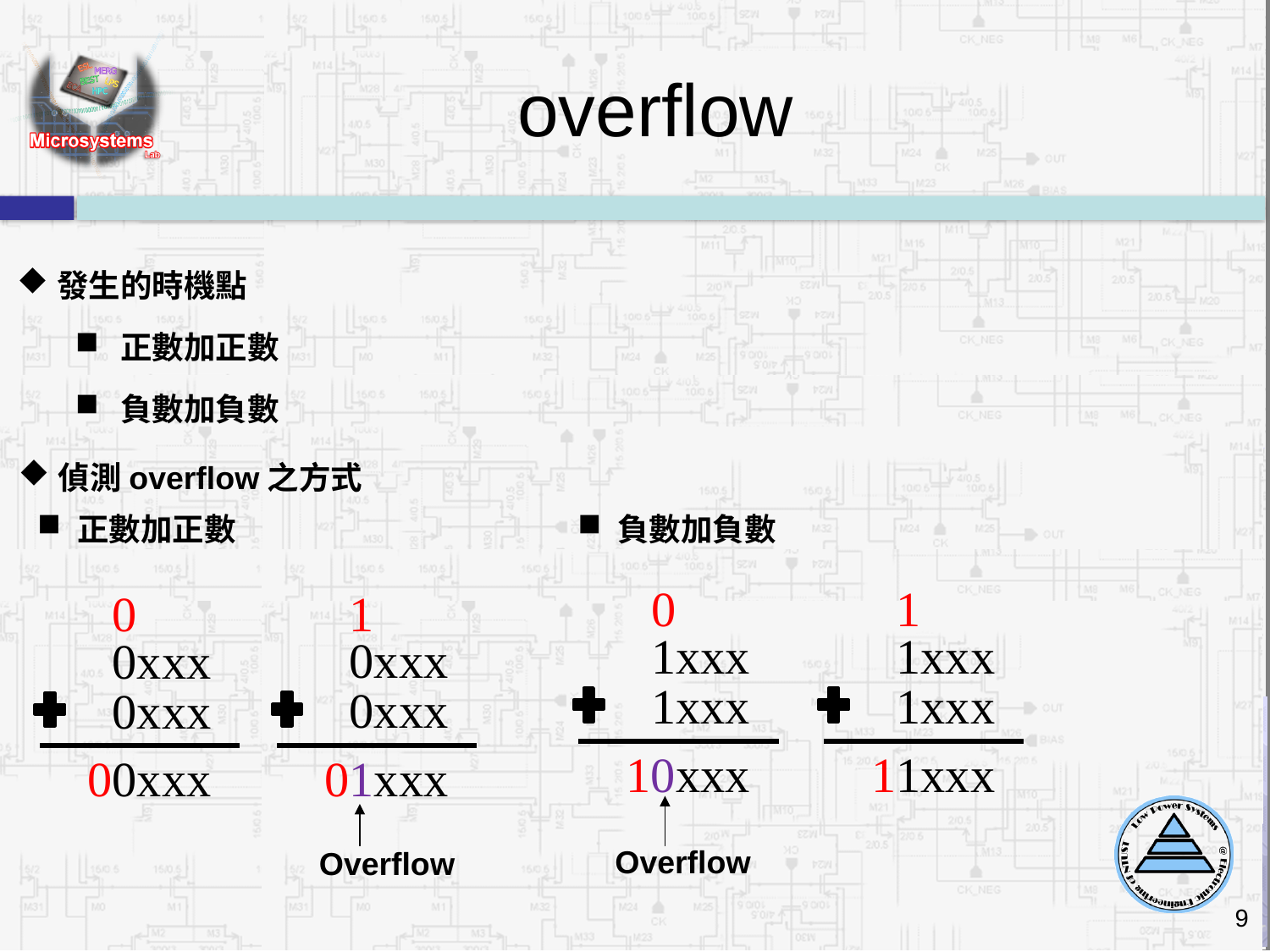

overflow
發生的時機點
正數加正數
負數加負數
偵測overflow之方式

正數加正數
負數加負數
0
1
1
0
1xxx
1xxx
0xxx
0xxx
1xxx
1xxx
0xxx
0xxx

10xxx
11xxx
01xxx
00xxx
Overflow
Overflow
9